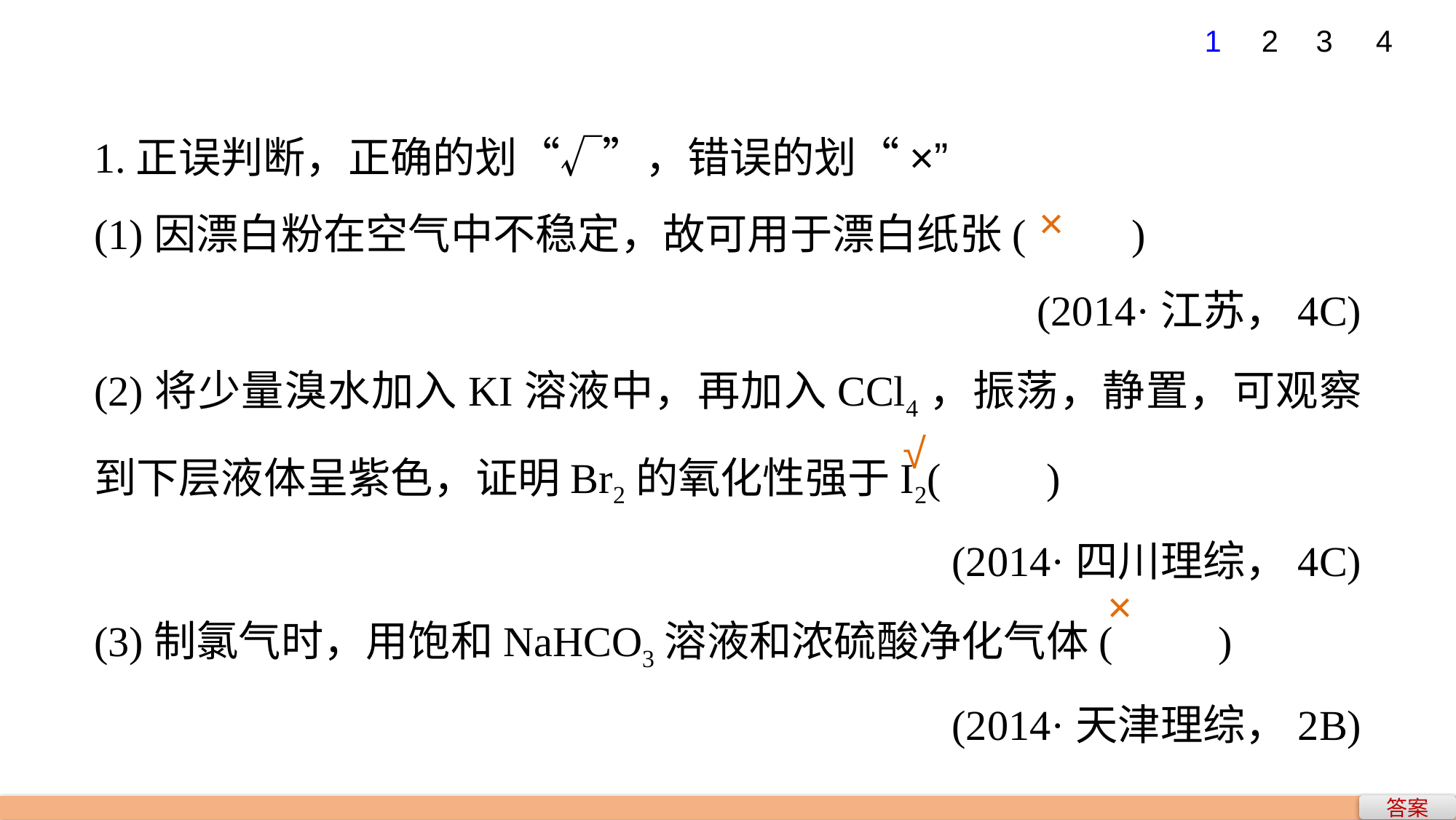

1
2
3
4
1.正误判断，正确的划“√”，错误的划“×”
(1)因漂白粉在空气中不稳定，故可用于漂白纸张(　　)
(2014·江苏，4C)
(2)将少量溴水加入KI溶液中，再加入CCl4，振荡，静置，可观察到下层液体呈紫色，证明Br2的氧化性强于I2(　　)
(2014·四川理综，4C)
(3)制氯气时，用饱和NaHCO3溶液和浓硫酸净化气体(　　)
(2014·天津理综，2B)
×
√
×
答案